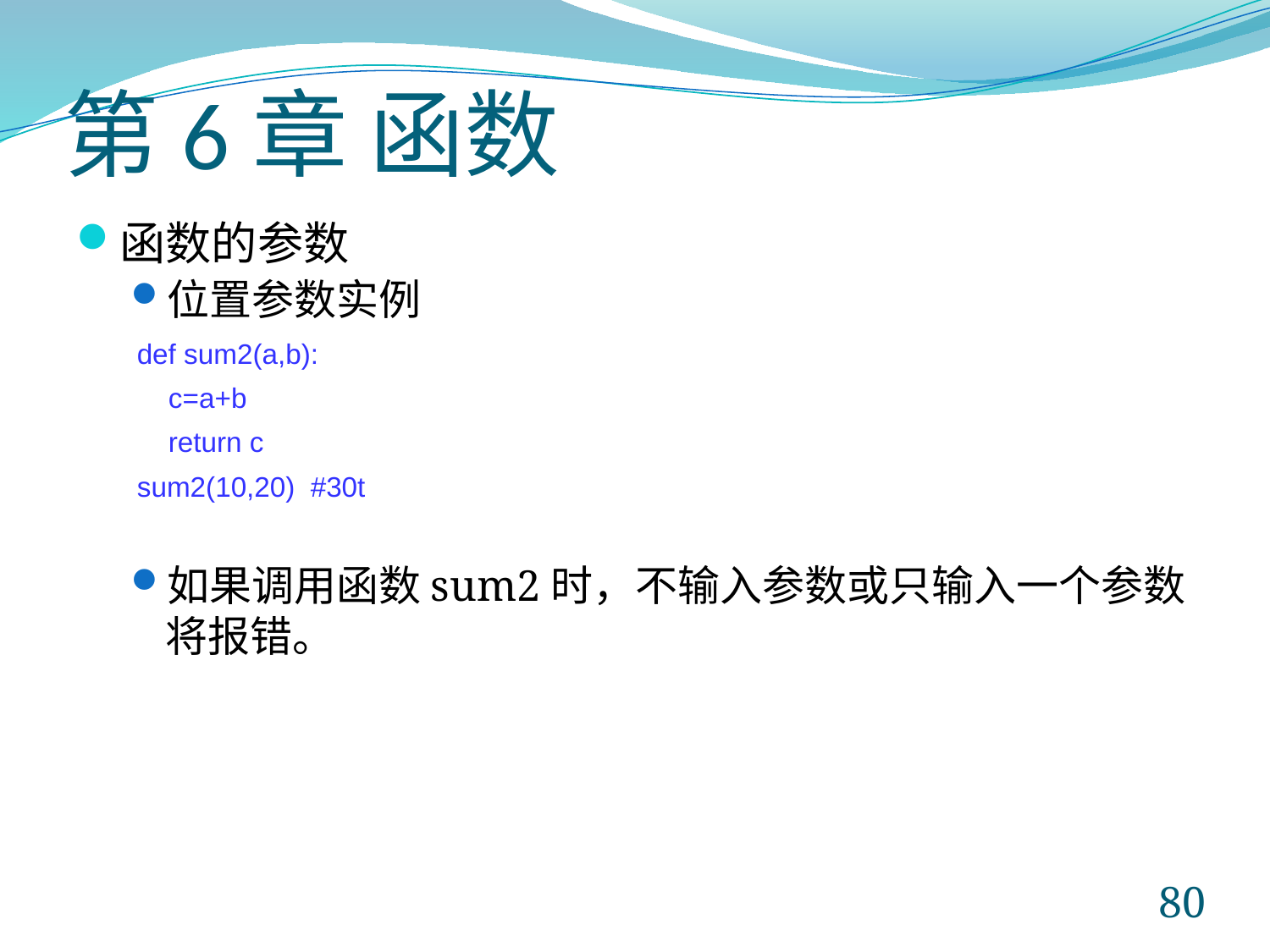

# 第6章 函数
函数的参数

位置参数实例

如果调用函数sum2时，不输入参数或只输入一个参数将报错。
def sum2(a,b):
    c=a+b
    return c
sum2(10,20)  #30t
80